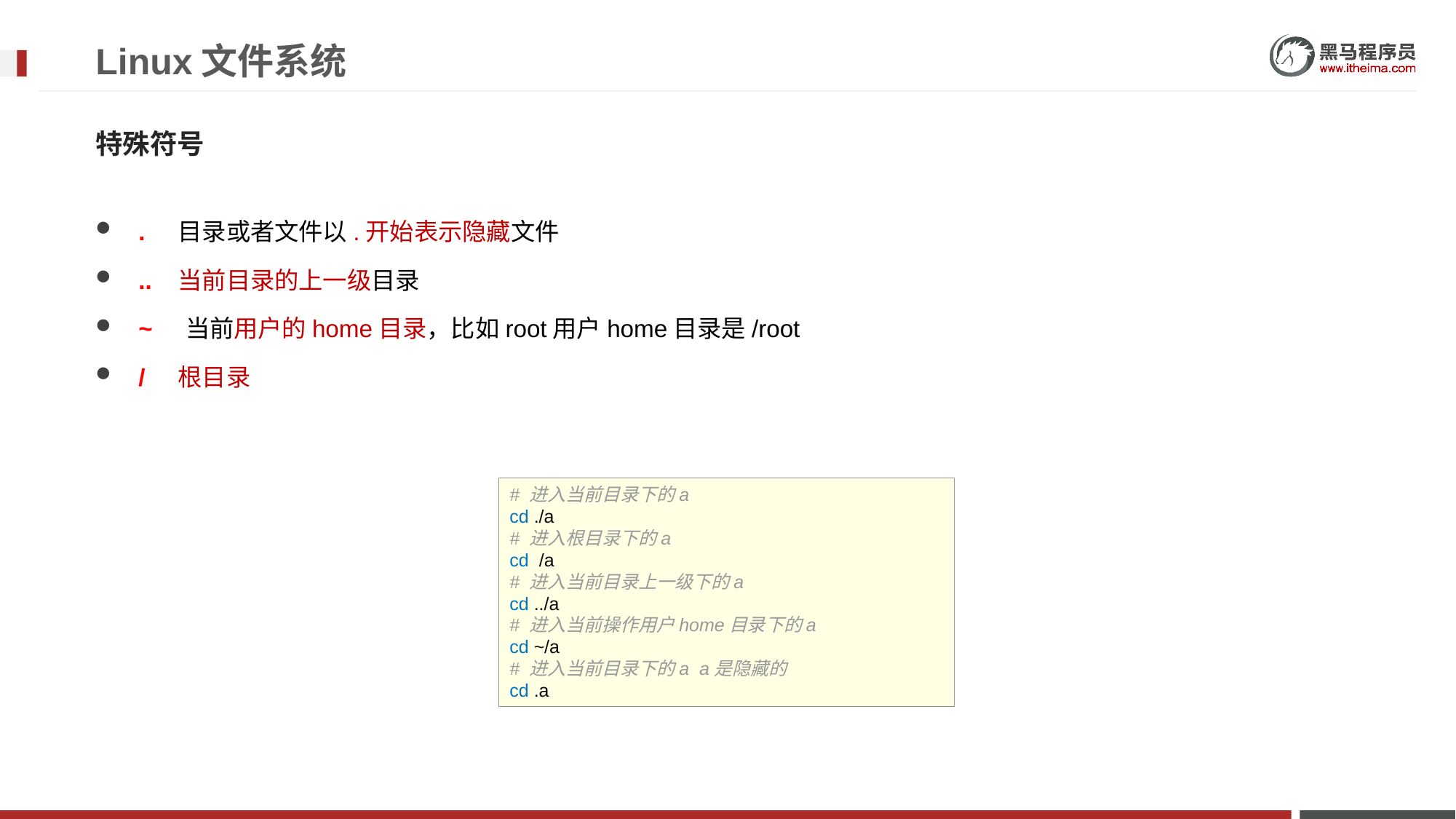

# Linux文件系统
特殊符号
.    目录或者文件以.开始表示隐藏文件
..   当前目录的上一级目录
~    当前用户的home目录，比如root用户home目录是/root
/    根目录
# 进入当前目录下的a cd ./a # 进入根目录下的a cd  /a # 进入当前目录上一级下的a cd ../a # 进入当前操作用户home目录下的a cd ~/a # 进入当前目录下的a  a是隐藏的 cd .a